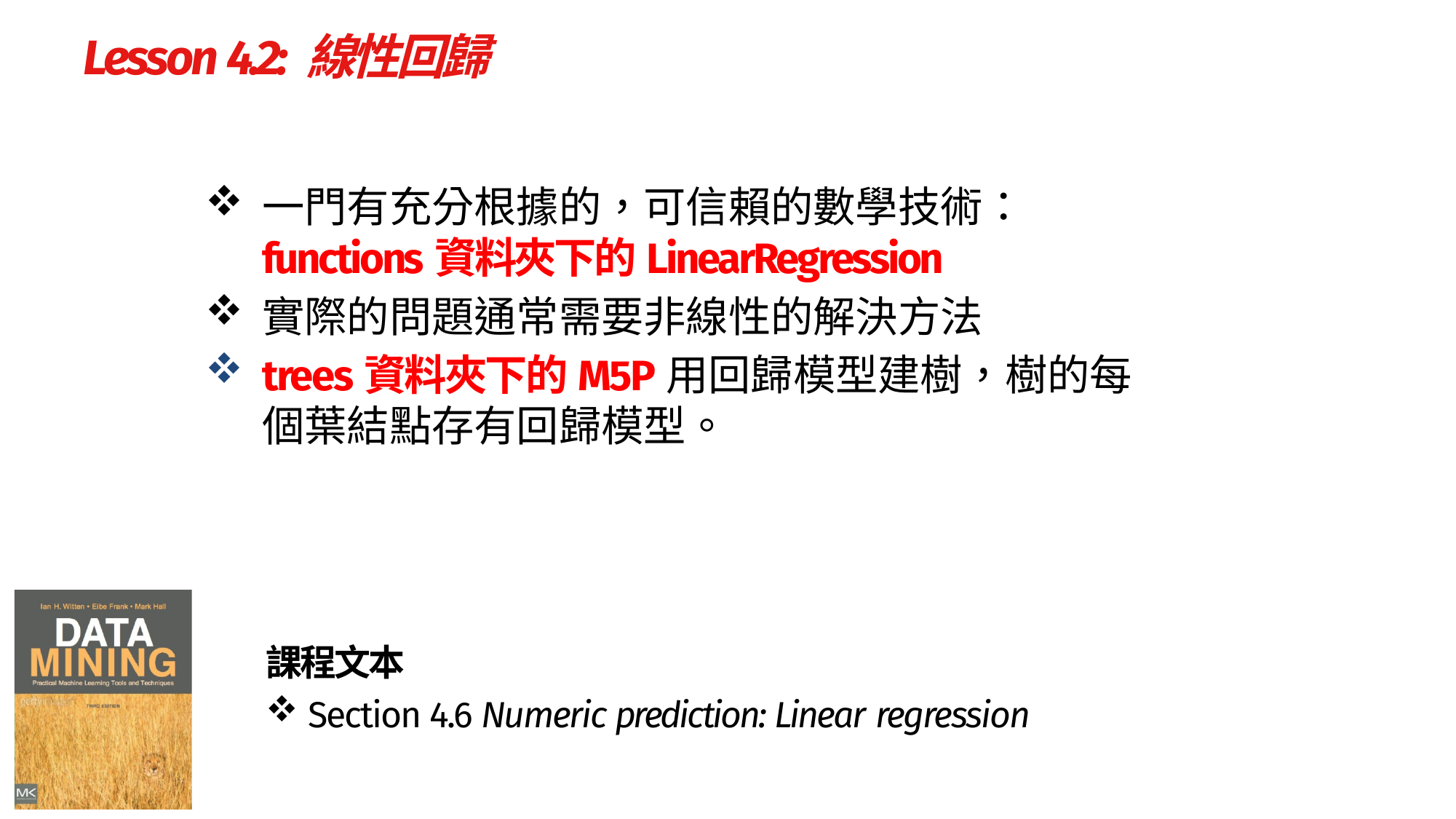

# Lesson 4.2: 線性回歸
一門有充分根據的，可信賴的數學技術：
functions資料夾下的LinearRegression
實際的問題通常需要非線性的解決方法
trees資料夾下的M5P用回歸模型建樹，樹的每個葉結點存有回歸模型。

課程文本
Section 4.6 Numeric prediction: Linear regression